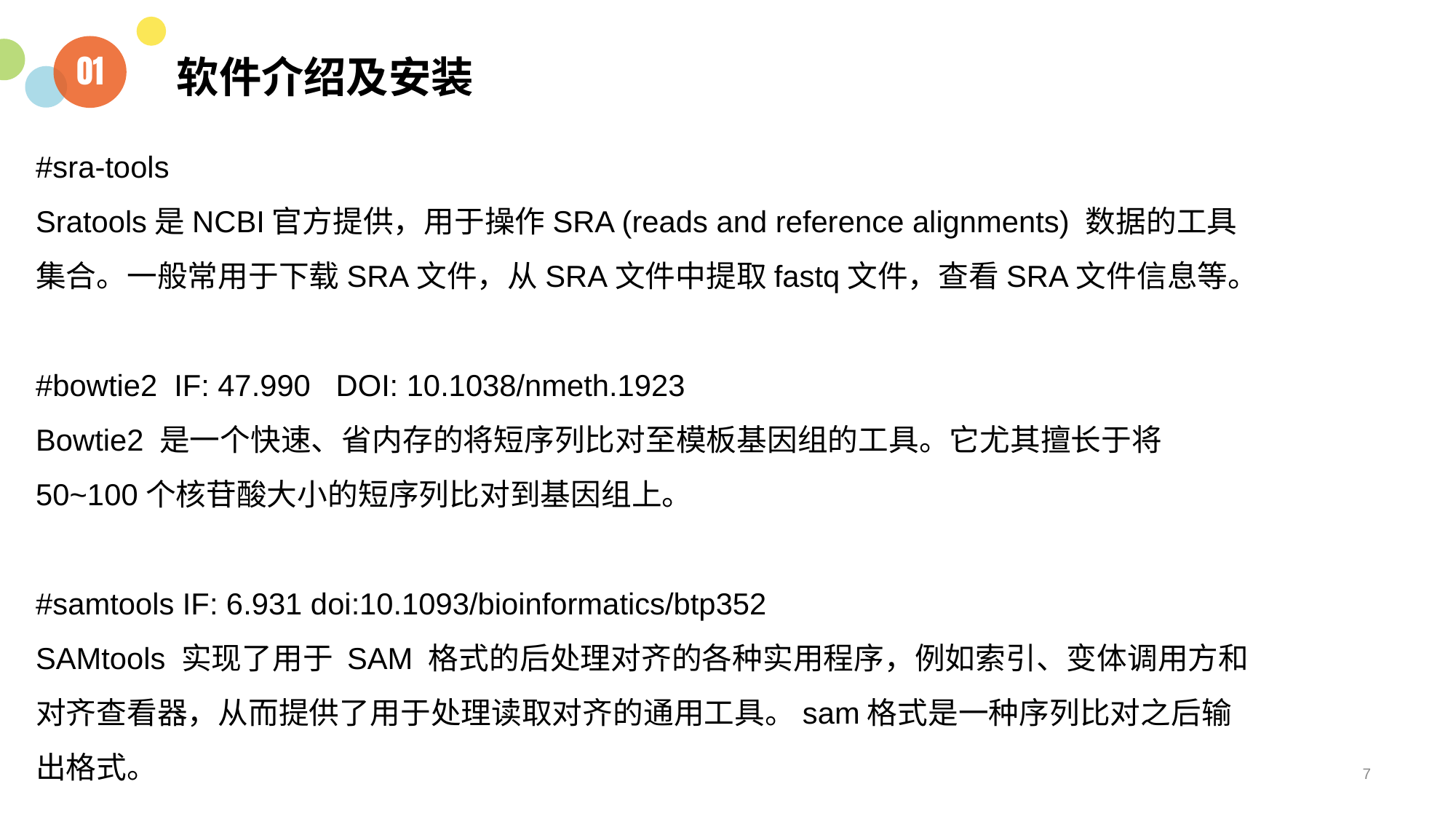

软件介绍及安装
01

#sra-tools
Sratools是NCBI官方提供，用于操作SRA (reads and reference alignments) 数据的工具集合。一般常用于下载SRA文件，从SRA文件中提取fastq文件，查看SRA文件信息等。

#bowtie2  IF: 47.990   DOI: 10.1038/nmeth.1923
Bowtie2 是一个快速、省内存的将短序列比对至模板基因组的工具。它尤其擅长于将50~100个核苷酸大小的短序列比对到基因组上。

#samtools IF: 6.931 doi:10.1093/bioinformatics/btp352
SAMtools 实现了用于 SAM 格式的后处理对齐的各种实用程序，例如索引、变体调用方和对齐查看器，从而提供了用于处理读取对齐的通用工具。sam格式是一种序列比对之后输出格式。

7